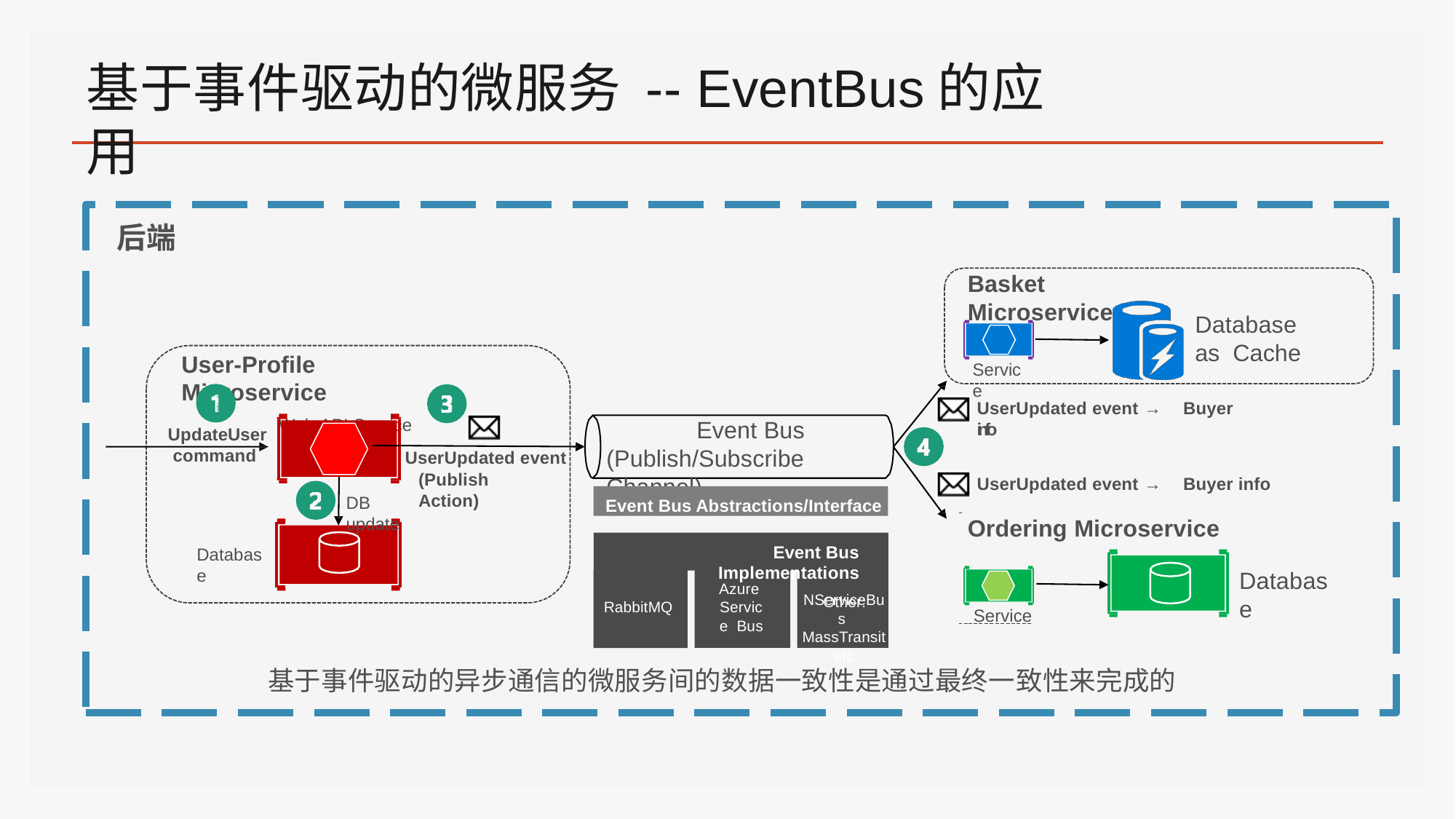

# 基于事件驱动的微服务 -- EventBus的应用

后端
Basket Microservice

Database as  Cache

User-Profile Microservice
Web API Service

Service

UserUpdated event → Buyer info

Event Bus  (Publish/Subscribe Channel)

UpdateUser  command

UserUpdated event

(Publish Action)

UserUpdated event → Buyer info

Ordering Microservice

Event Bus Abstractions/Interface
DB update

Event Bus Implementations
Other:

Database

Database

Azure  Service  Bus

NServiceBus  MassTransit  etc.
RabbitMQ

   Service

基于事件驱动的异步通信的微服务间的数据一致性是通过最终一致性来完成的